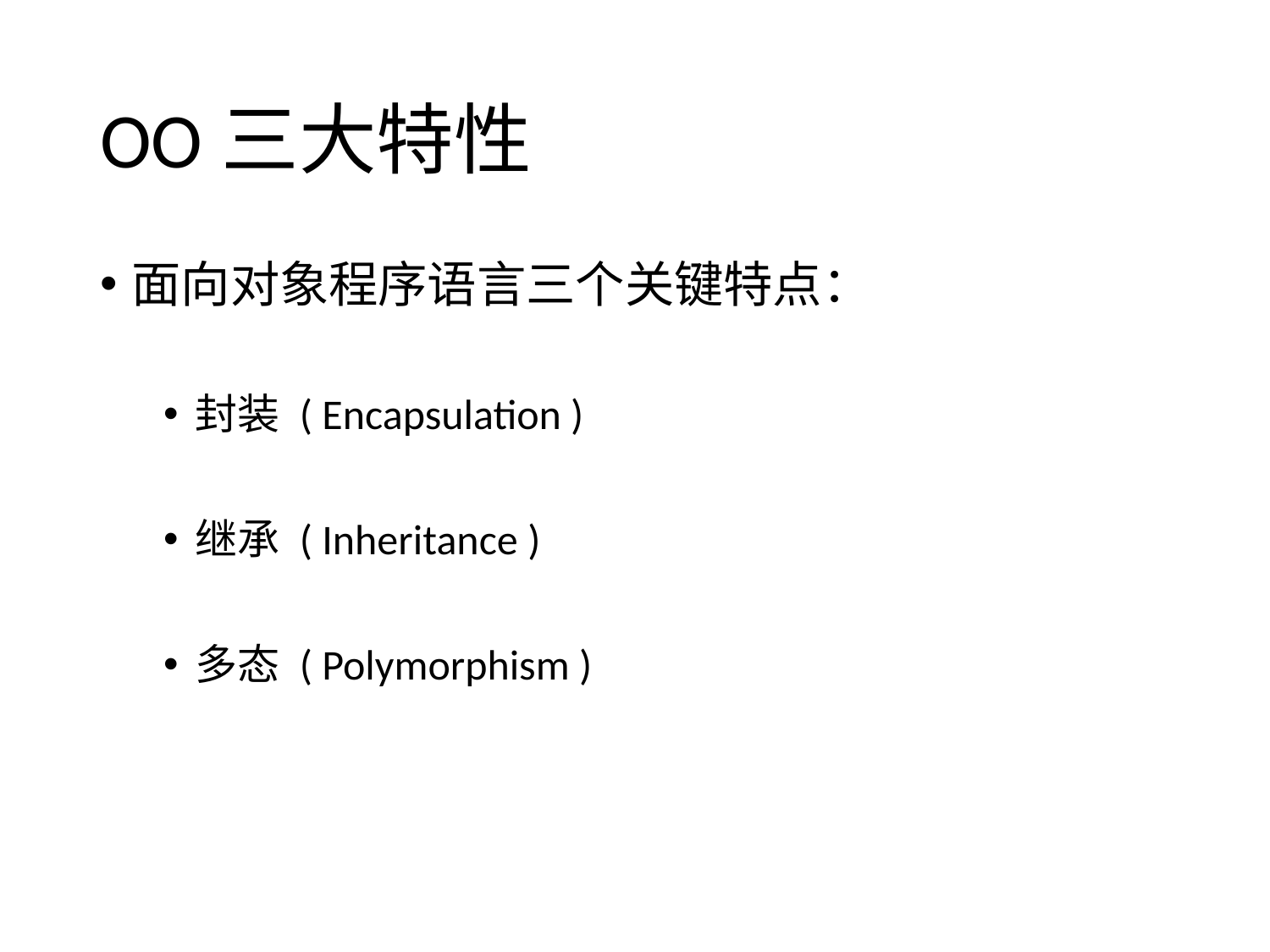

# OO三大特性
面向对象程序语言三个关键特点：

封装 ( Encapsulation )

继承 ( Inheritance )

多态 ( Polymorphism )